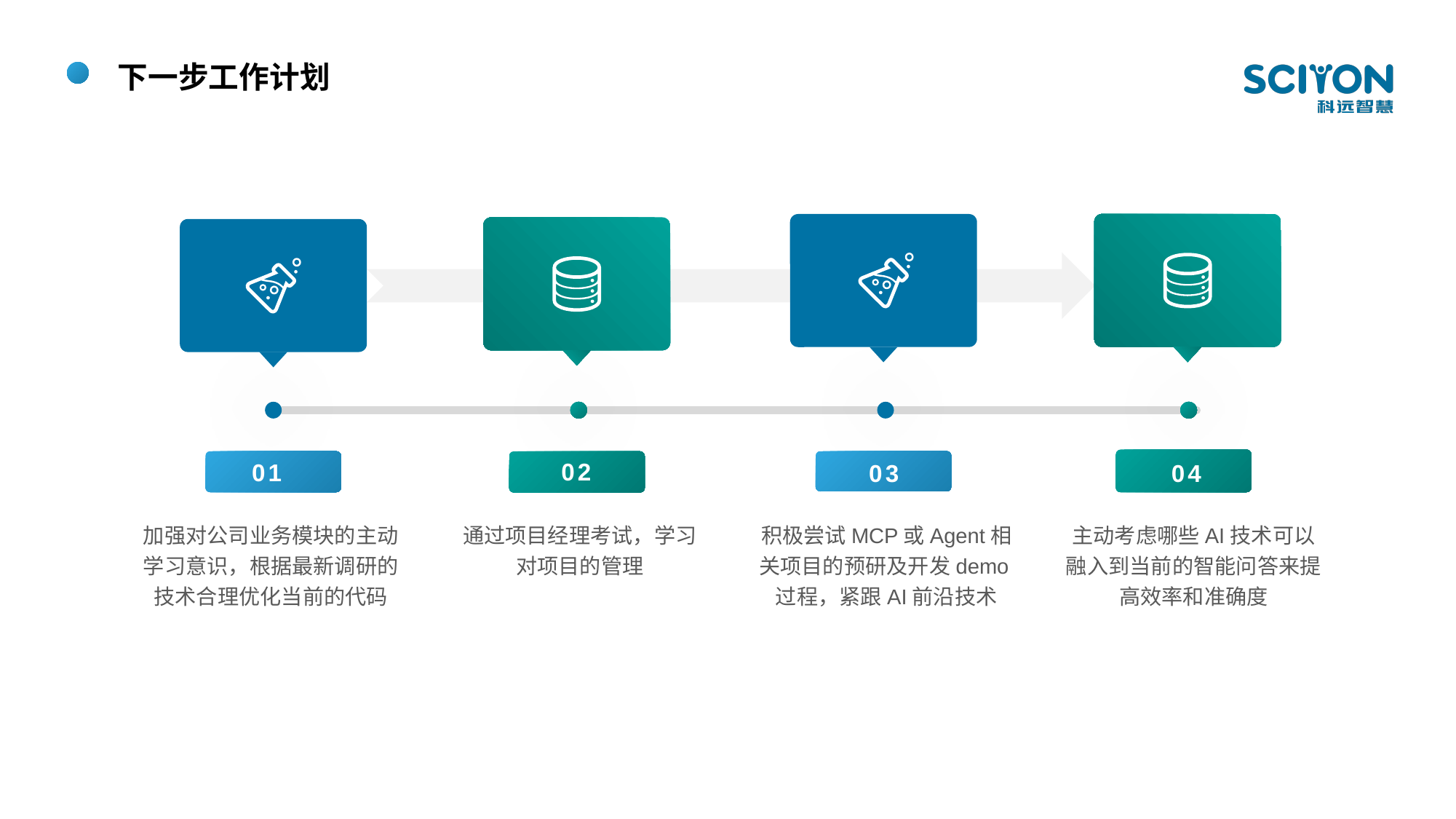

下一步工作计划

02

01
03
04
加强对公司业务模块的主动学习意识，根据最新调研的技术合理优化当前的代码
通过项目经理考试，学习对项目的管理
积极尝试MCP或Agent相关项目的预研及开发demo过程，紧跟AI前沿技术
主动考虑哪些AI技术可以融入到当前的智能问答来提高效率和准确度